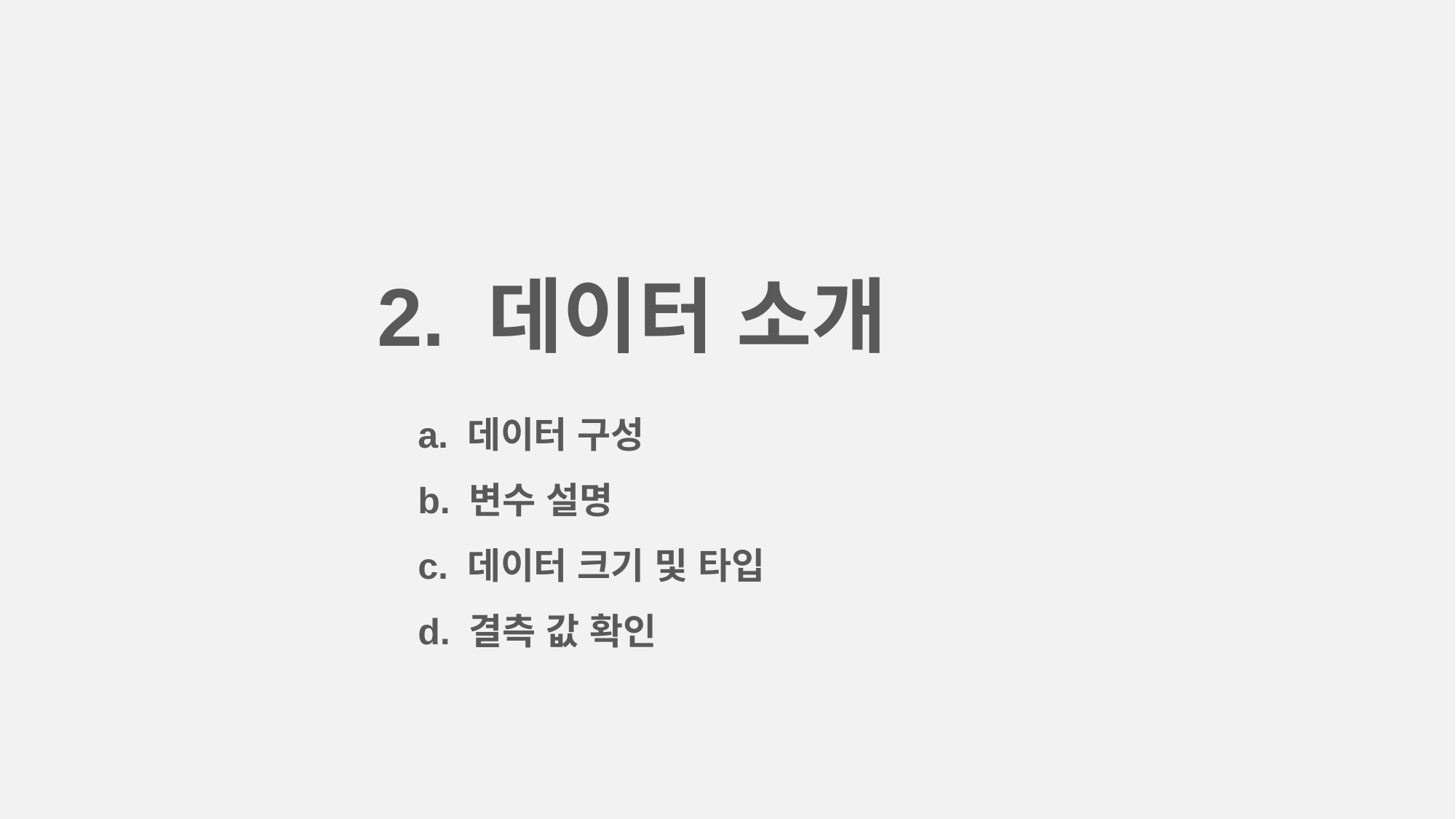

2. 데이터 소개

    a. 데이터 구성
    b. 변수 설명
    c. 데이터 크기 및 타입
    d. 결측 값 확인